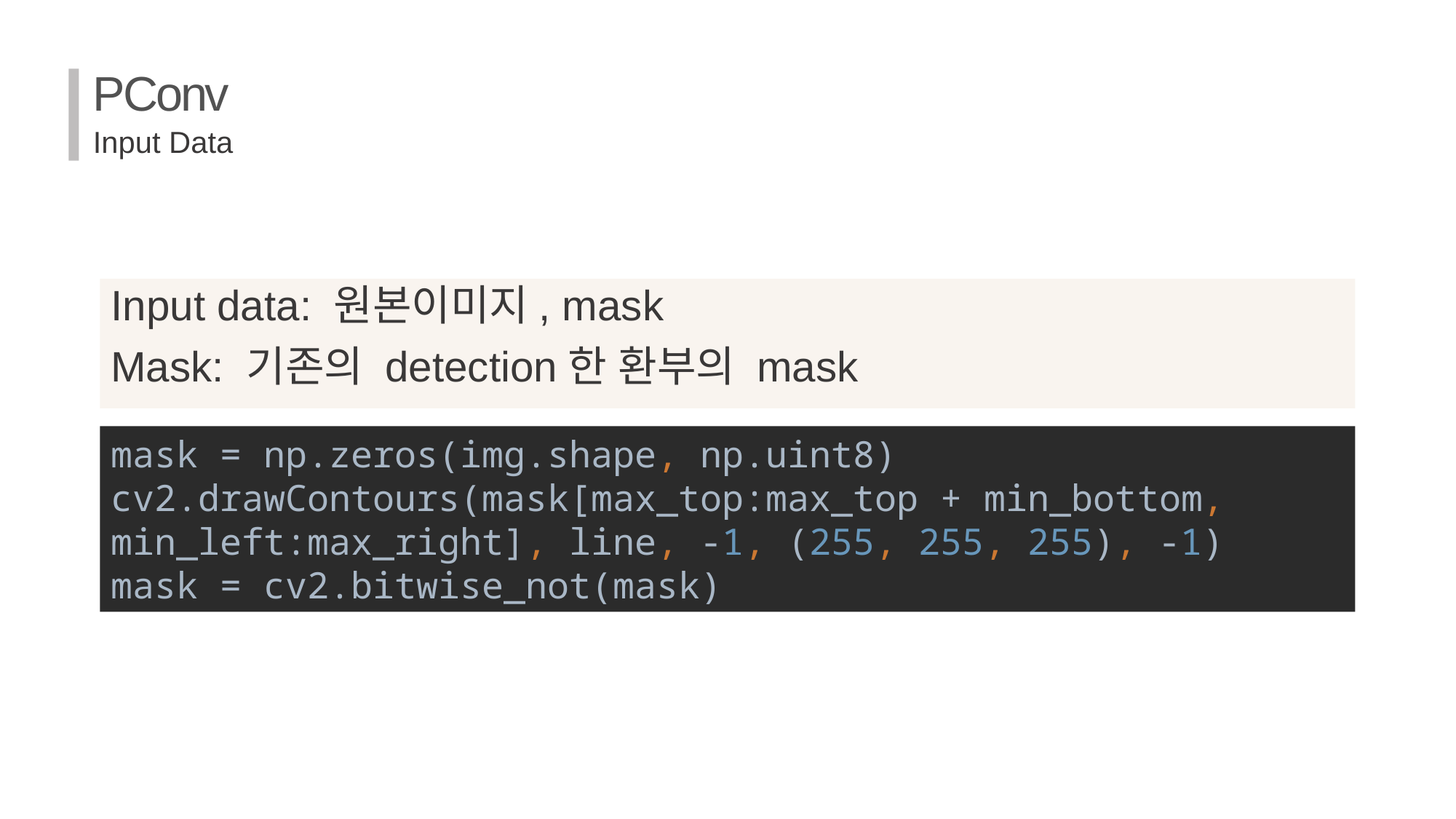

PConv

# Input Data
Input data: 원본이미지, mask
Mask: 기존의 detection한 환부의 mask
mask = np.zeros(img.shape, np.uint8)
cv2.drawContours(mask[max_top:max_top + min_bottom, min_left:max_right], line, -1, (255, 255, 255), -1)
mask = cv2.bitwise_not(mask)